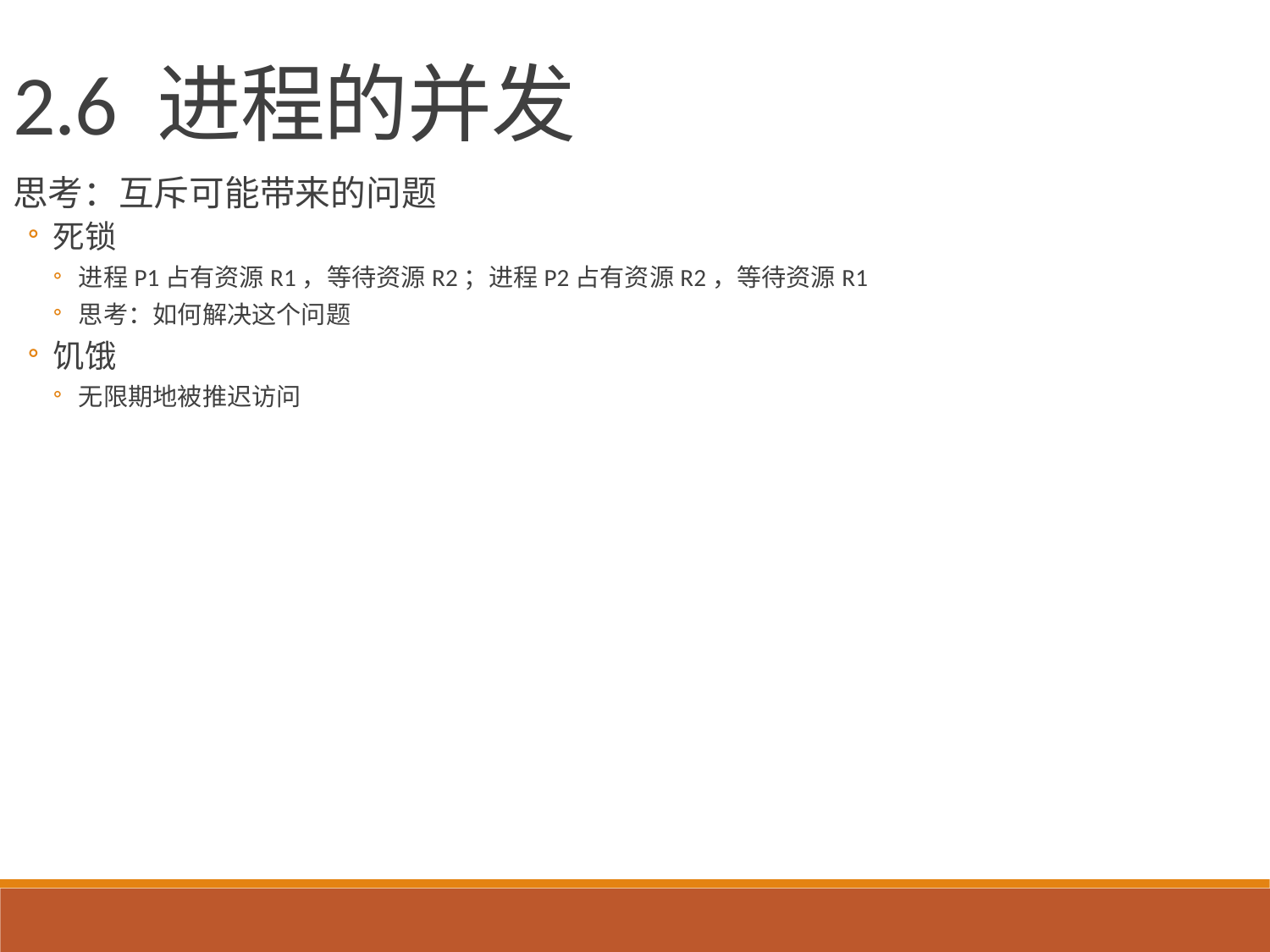

2.6 进程的并发
思考：互斥可能带来的问题
死锁
进程P1占有资源R1，等待资源R2；进程P2占有资源R2，等待资源R1
思考：如何解决这个问题
饥饿
无限期地被推迟访问